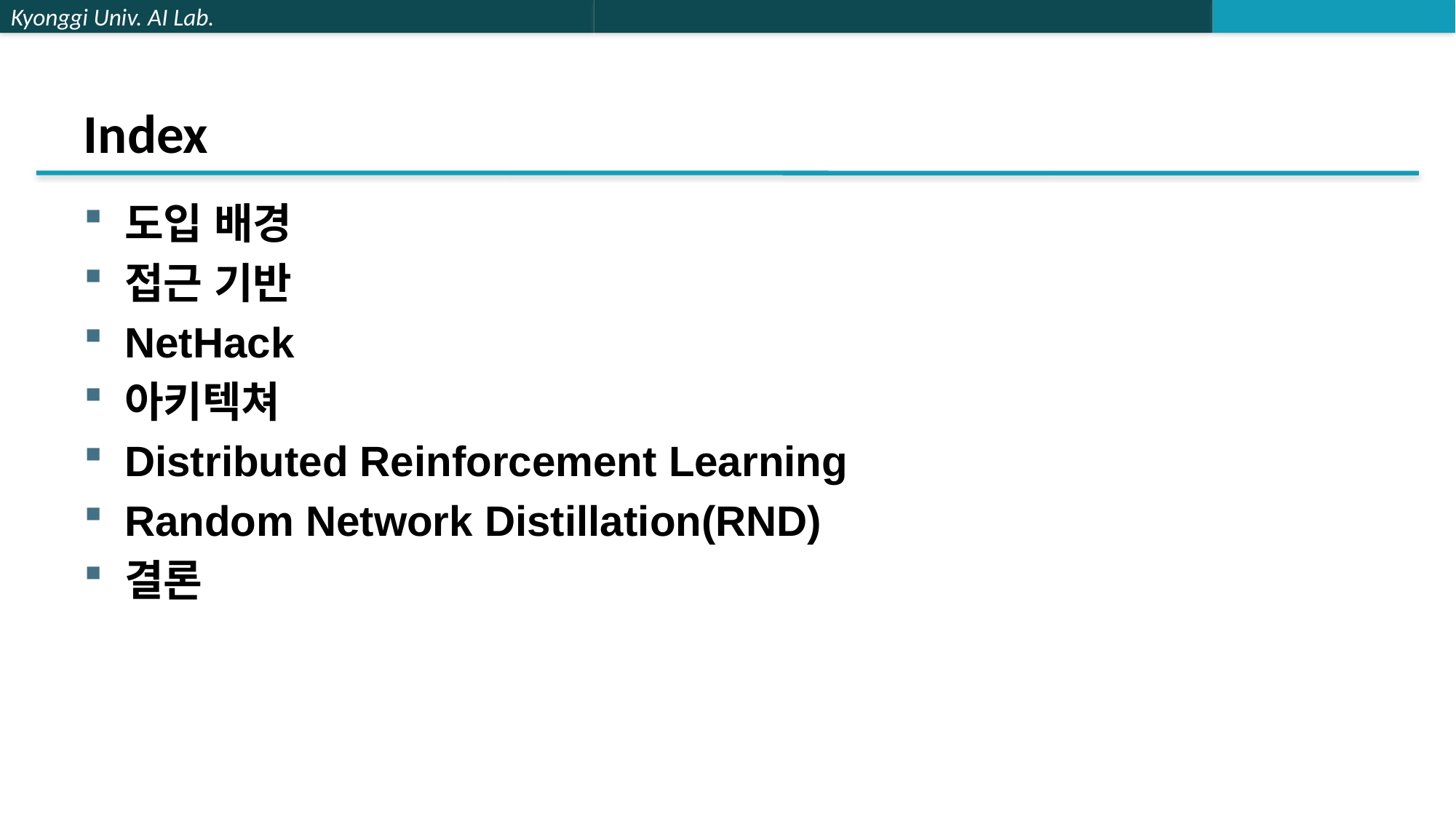

# Index
도입 배경
접근 기반
NetHack
아키텍쳐
Distributed Reinforcement Learning
Random Network Distillation(RND)
결론